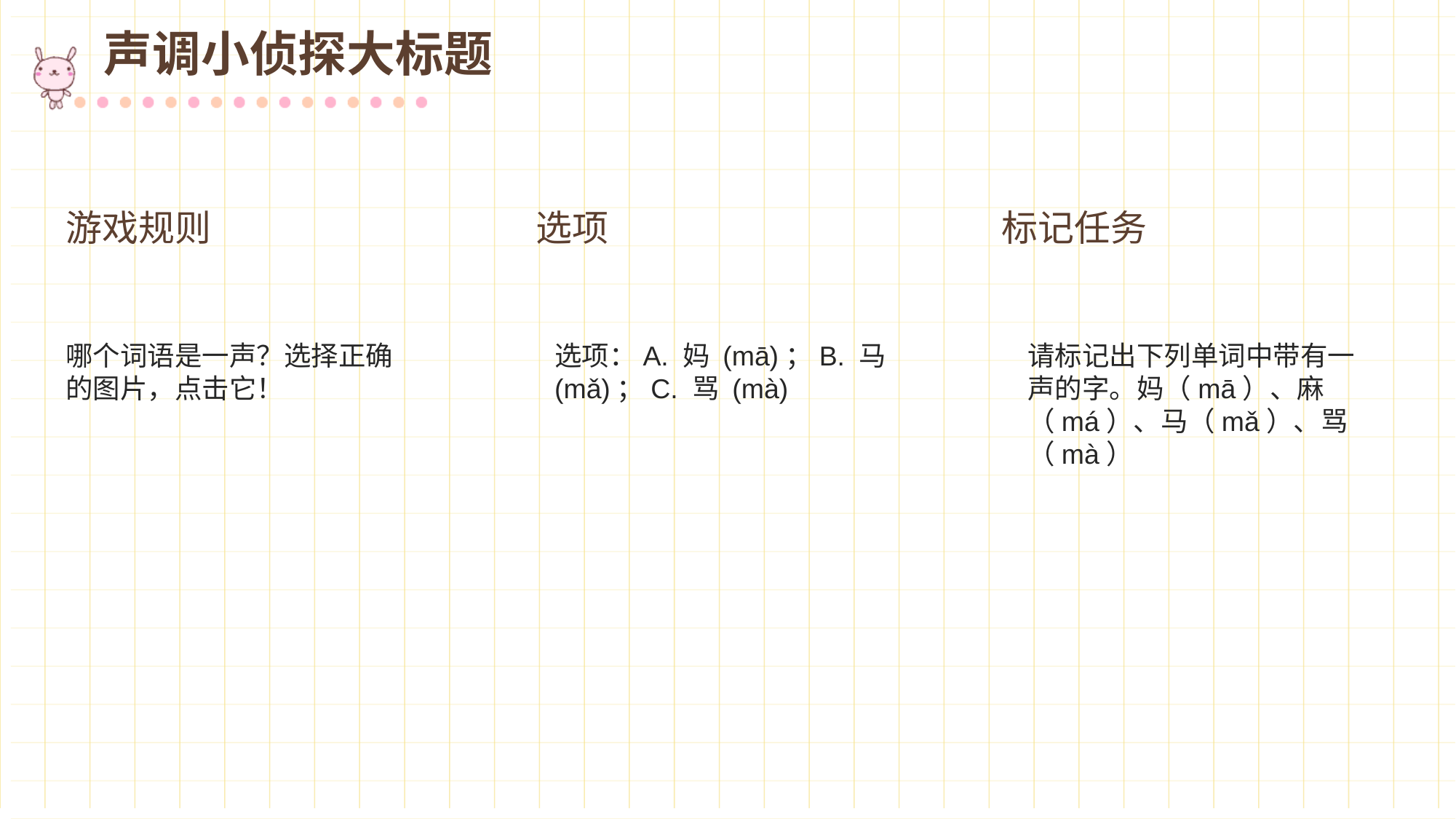

声调小侦探大标题
游戏规则
选项

标记任务

哪个词语是一声？选择正确的图片，点击它！
选项：A. 妈 (mā)；B. 马 (mǎ)；C. 骂 (mà)
请标记出下列单词中带有一声的字。妈（mā）、麻（má）、马（mǎ）、骂（mà）